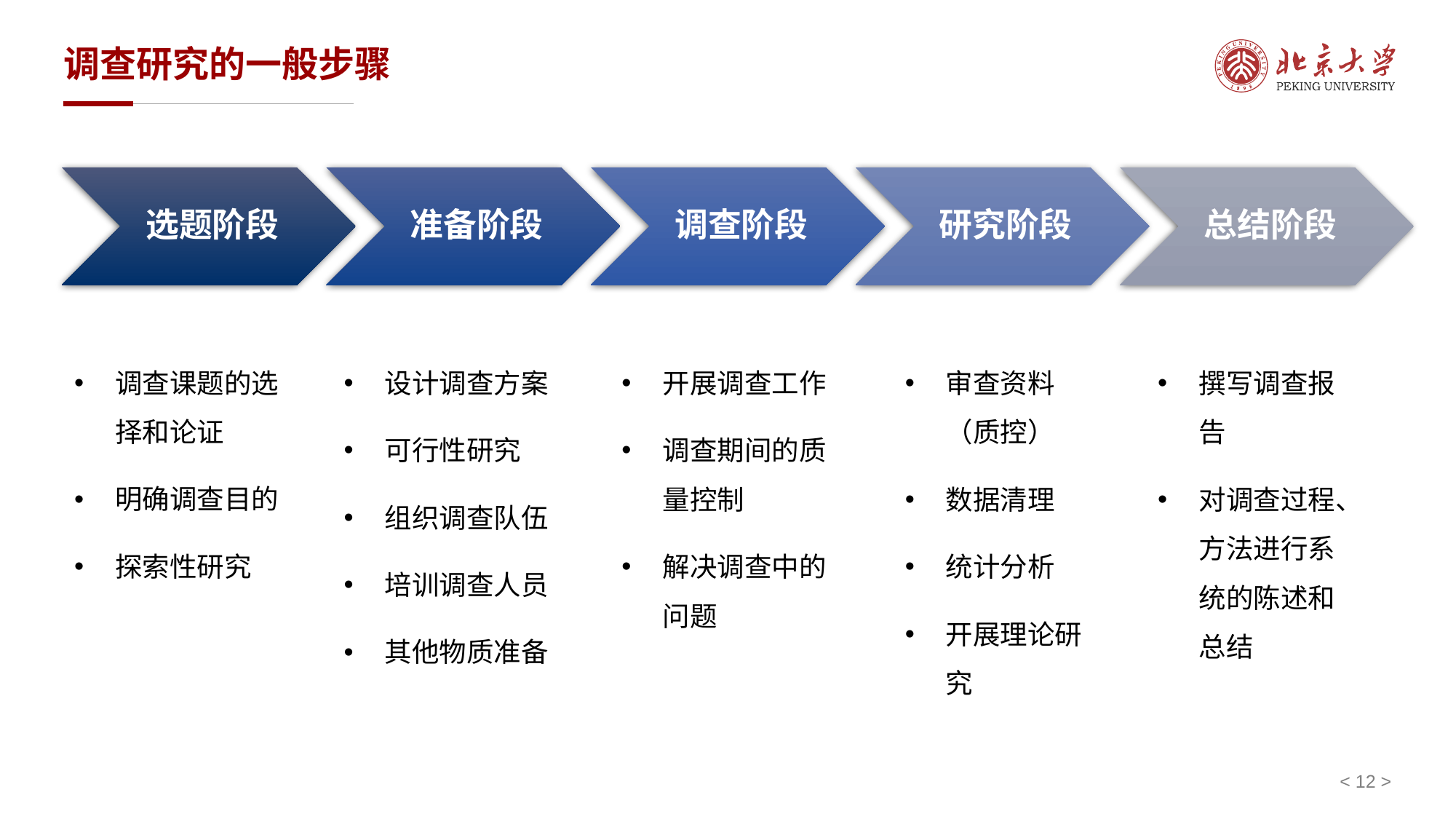

# 调查研究的一般步骤
选题阶段
准备阶段
调查阶段
研究阶段
总结阶段
调查课题的选择和论证
明确调查目的
探索性研究
设计调查方案
可行性研究
组织调查队伍
培训调查人员
其他物质准备

开展调查工作
调查期间的质量控制
解决调查中的问题
审查资料（质控）
数据清理
统计分析
开展理论研究
撰写调查报告
对调查过程、方法进行系统的陈述和总结
< 12 >